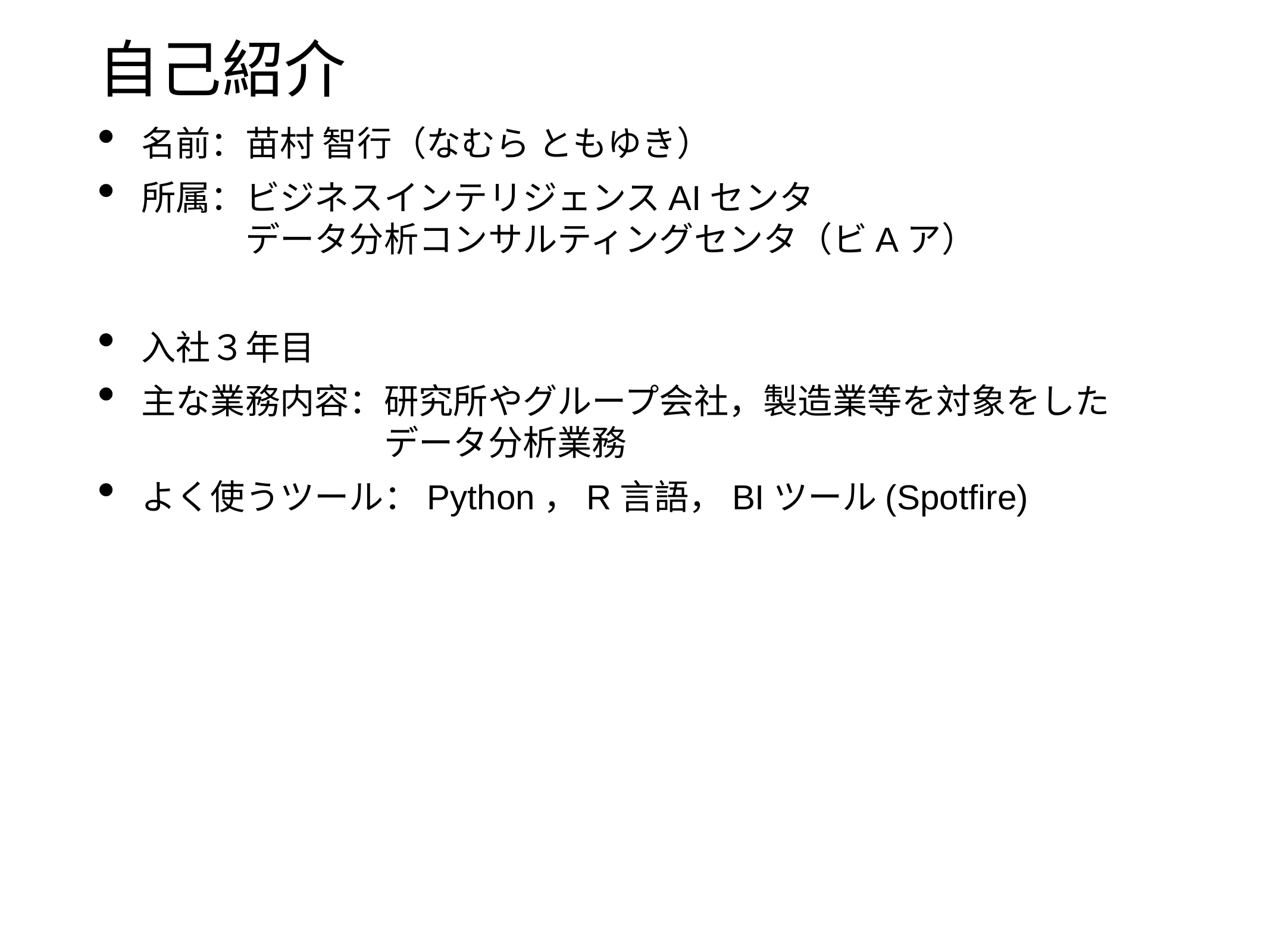

# 自己紹介
名前：苗村 智行（なむら ともゆき）
所属：ビジネスインテリジェンスAIセンタ
　　　データ分析コンサルティングセンタ（ビAア）

入社３年目
主な業務内容：研究所やグループ会社，製造業等を対象をした
　　　　　　　データ分析業務
よく使うツール：Python，R言語，BIツール(Spotfire)